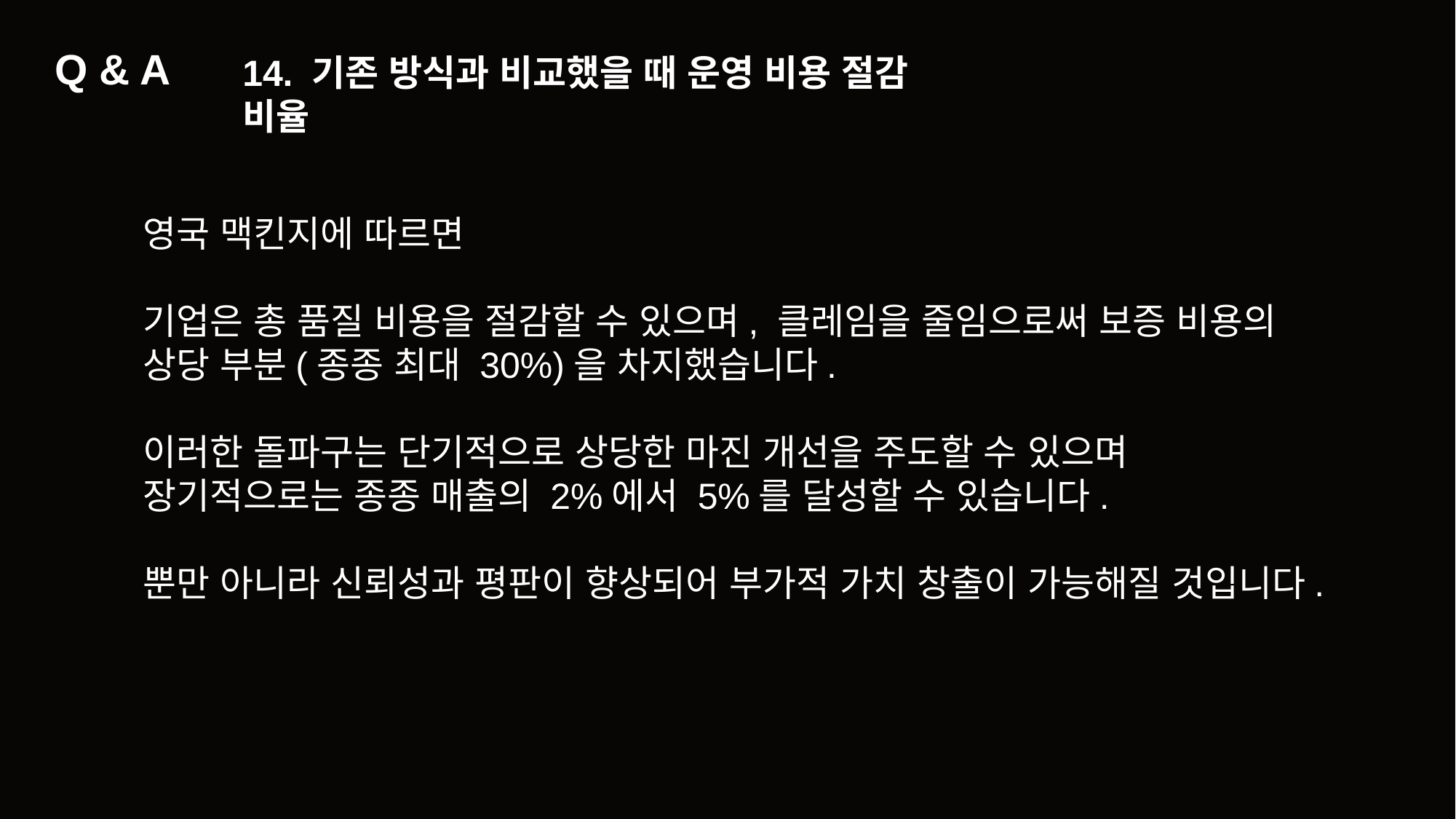

Q & A
14. 기존 방식과 비교했을 때 운영 비용 절감 비율
영국 맥킨지에 따르면

기업은 총 품질 비용을 절감할 수 있으며, 클레임을 줄임으로써 보증 비용의 상당 부분(종종 최대 30%)을 차지했습니다.

이러한 돌파구는 단기적으로 상당한 마진 개선을 주도할 수 있으며 장기적으로는 종종 매출의 2%에서 5%를 달성할 수 있습니다.

뿐만 아니라 신뢰성과 평판이 향상되어 부가적 가치 창출이 가능해질 것입니다.